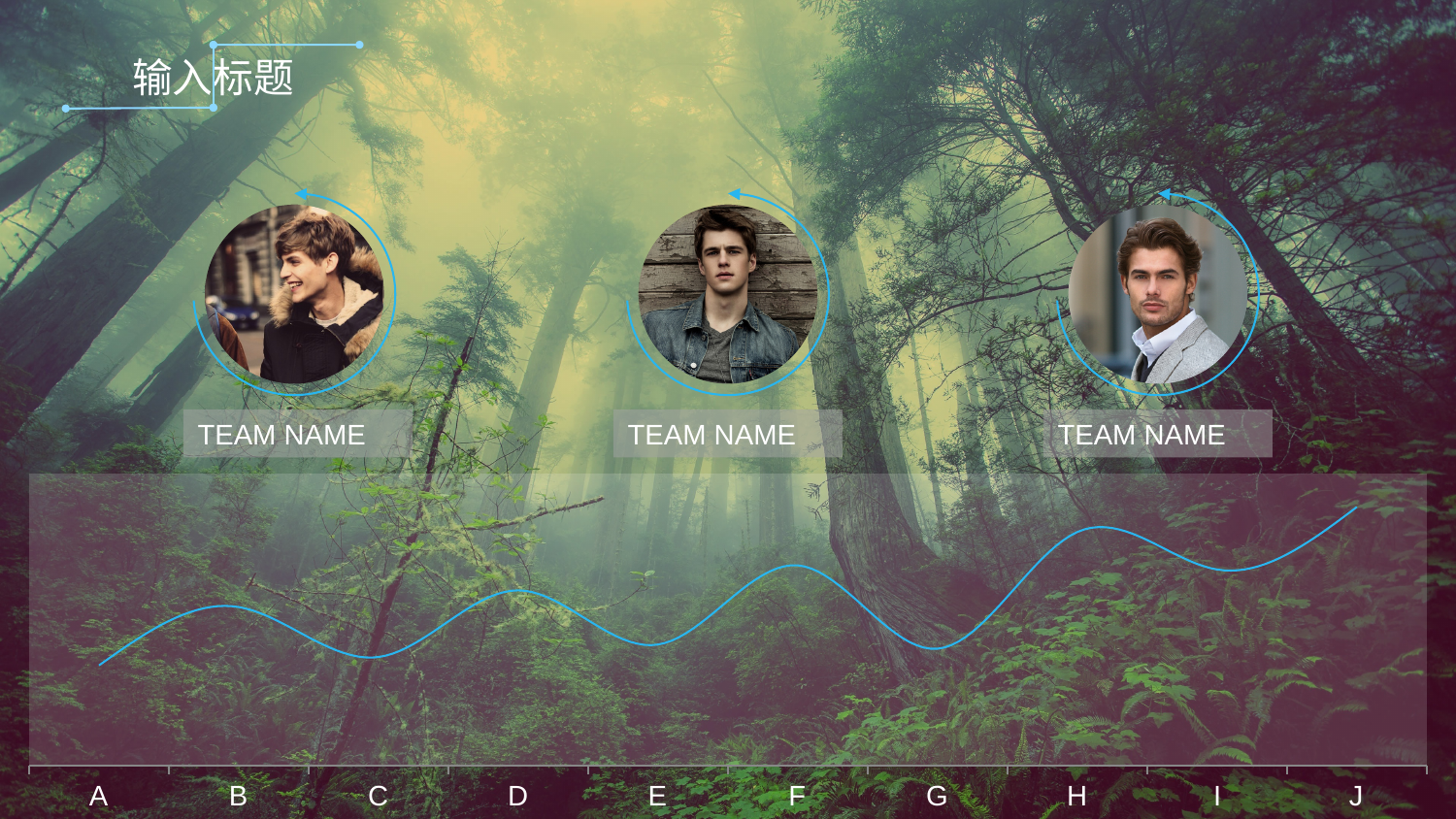

输入标题

TEAM NAME
TEAM NAME
TEAM NAME

### Chart

| Category | 系列 1 |
|---|---|
| A | 2.4 |
| B | 3.8 |
| C | 2.6 |
| D | 4.2 |
| E | 2.9 |
| F | 4.8 |
| G | 2.8 |
| H | 5.6 |
| I | 4.7 |
| J | 6.2 |